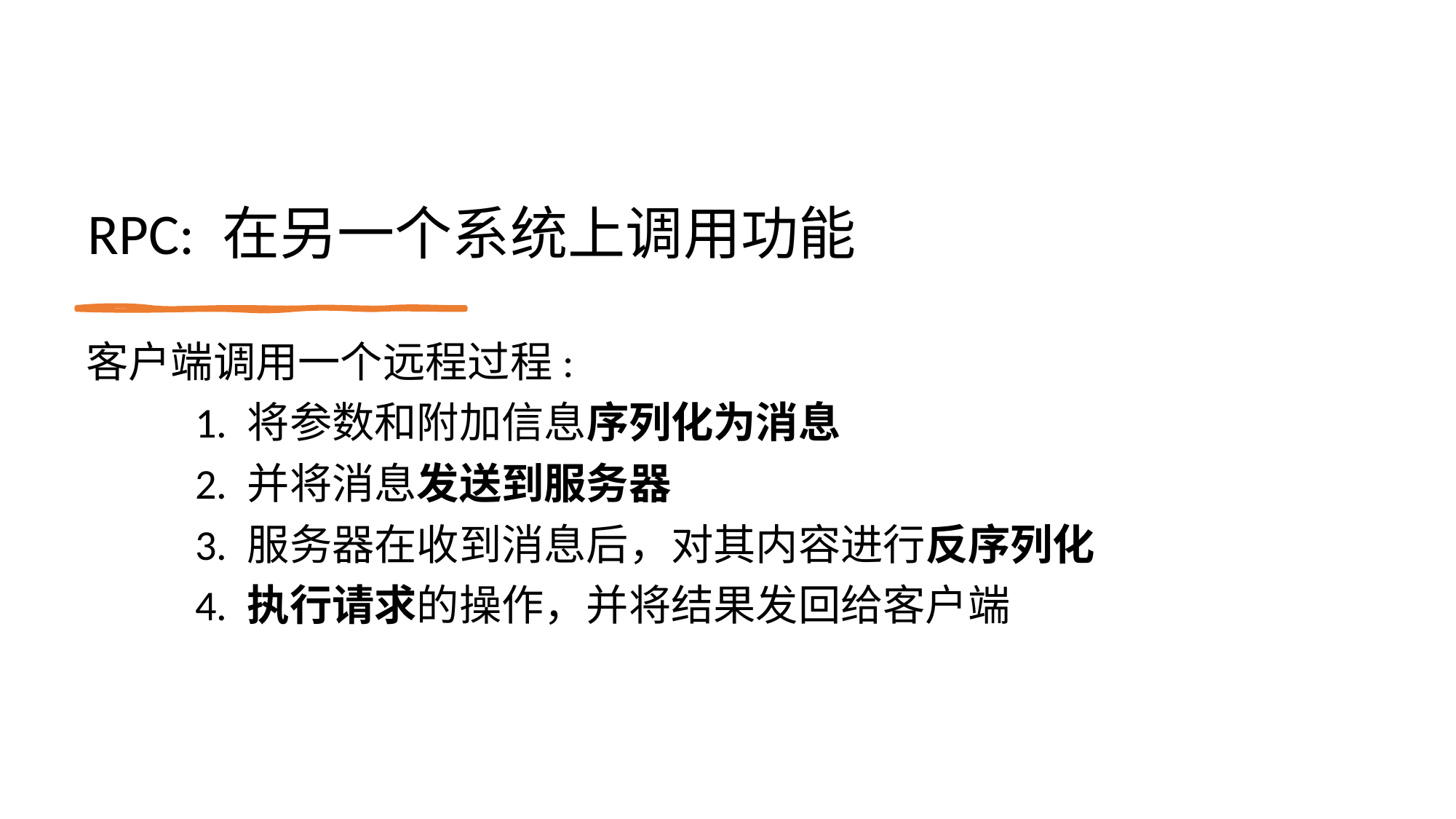

# RPC: 在另一个系统上调用功能

客户端调用一个远程过程:
	1. 将参数和附加信息序列化为消息
	2. 并将消息发送到服务器
	3. 服务器在收到消息后，对其内容进行反序列化
	4. 执行请求的操作，并将结果发回给客户端